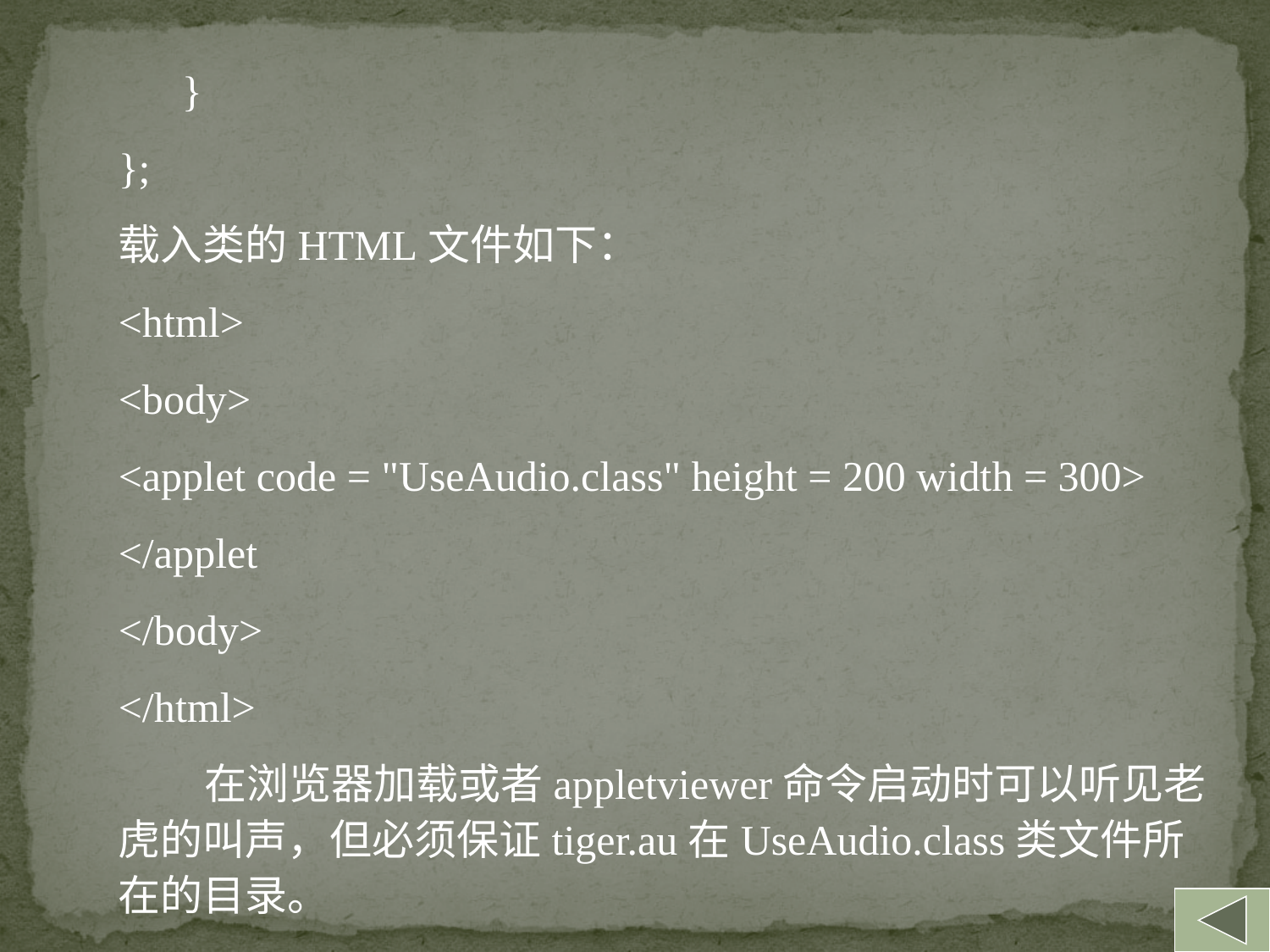

}
};
载入类的HTML文件如下：
<html>
<body>
<applet code = "UseAudio.class" height = 200 width = 300>
</applet
</body>
</html>
        在浏览器加载或者appletviewer命令启动时可以听见老虎的叫声，但必须保证tiger.au在UseAudio.class类文件所在的目录。